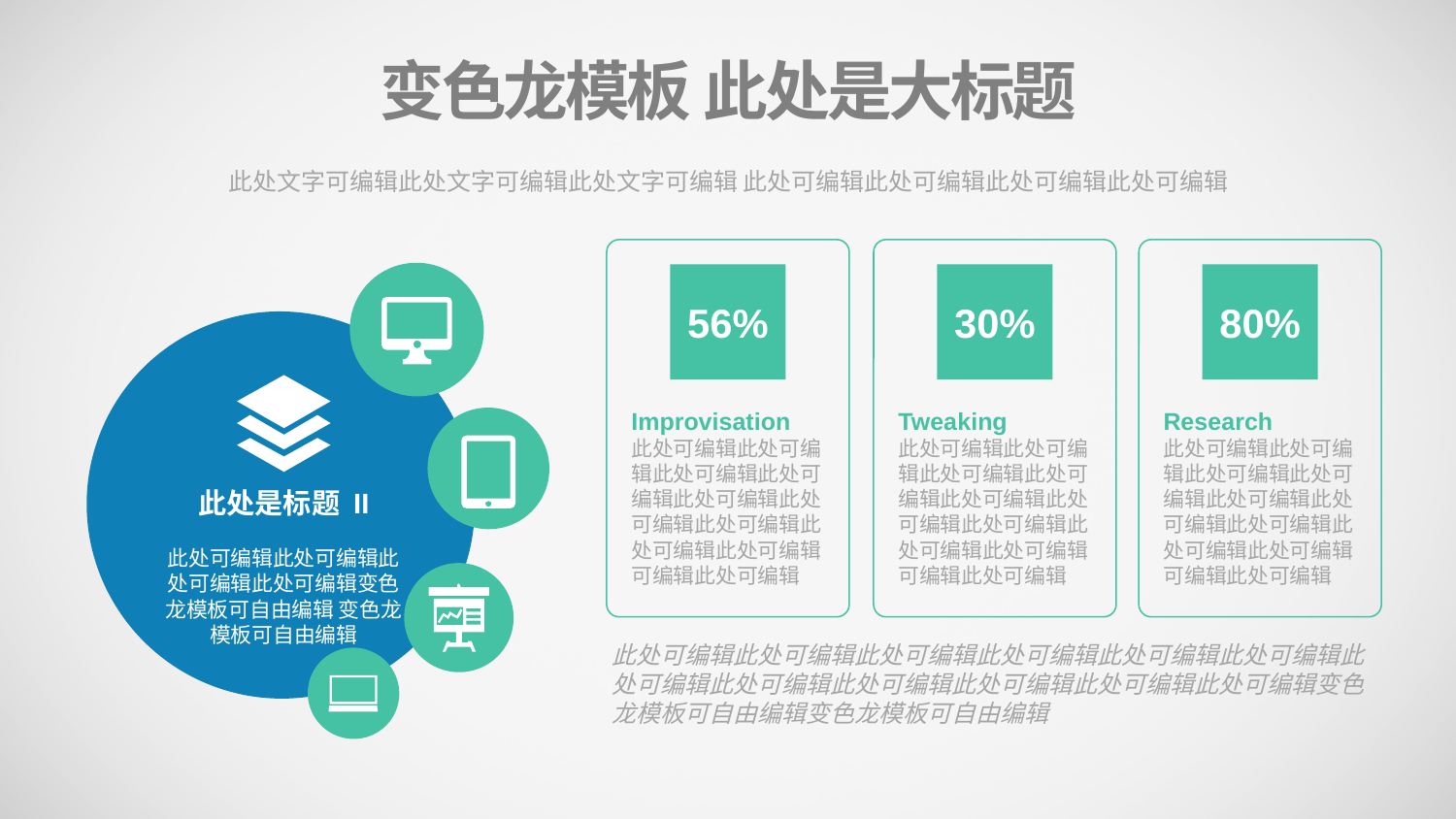

变色龙模板 此处是大标题
此处文字可编辑此处文字可编辑此处文字可编辑 此处可编辑此处可编辑此处可编辑此处可编辑

56%
30%
80%

Improvisation
此处可编辑此处可编辑此处可编辑此处可编辑此处可编辑此处可编辑此处可编辑此处可编辑此处可编辑可编辑此处可编辑
Tweaking
此处可编辑此处可编辑此处可编辑此处可编辑此处可编辑此处可编辑此处可编辑此处可编辑此处可编辑可编辑此处可编辑
Research
此处可编辑此处可编辑此处可编辑此处可编辑此处可编辑此处可编辑此处可编辑此处可编辑此处可编辑可编辑此处可编辑

此处是标题 II

此处可编辑此处可编辑此处可编辑此处可编辑变色龙模板可自由编辑 变色龙模板可自由编辑

此处可编辑此处可编辑此处可编辑此处可编辑此处可编辑此处可编辑此处可编辑此处可编辑此处可编辑此处可编辑此处可编辑此处可编辑变色龙模板可自由编辑变色龙模板可自由编辑